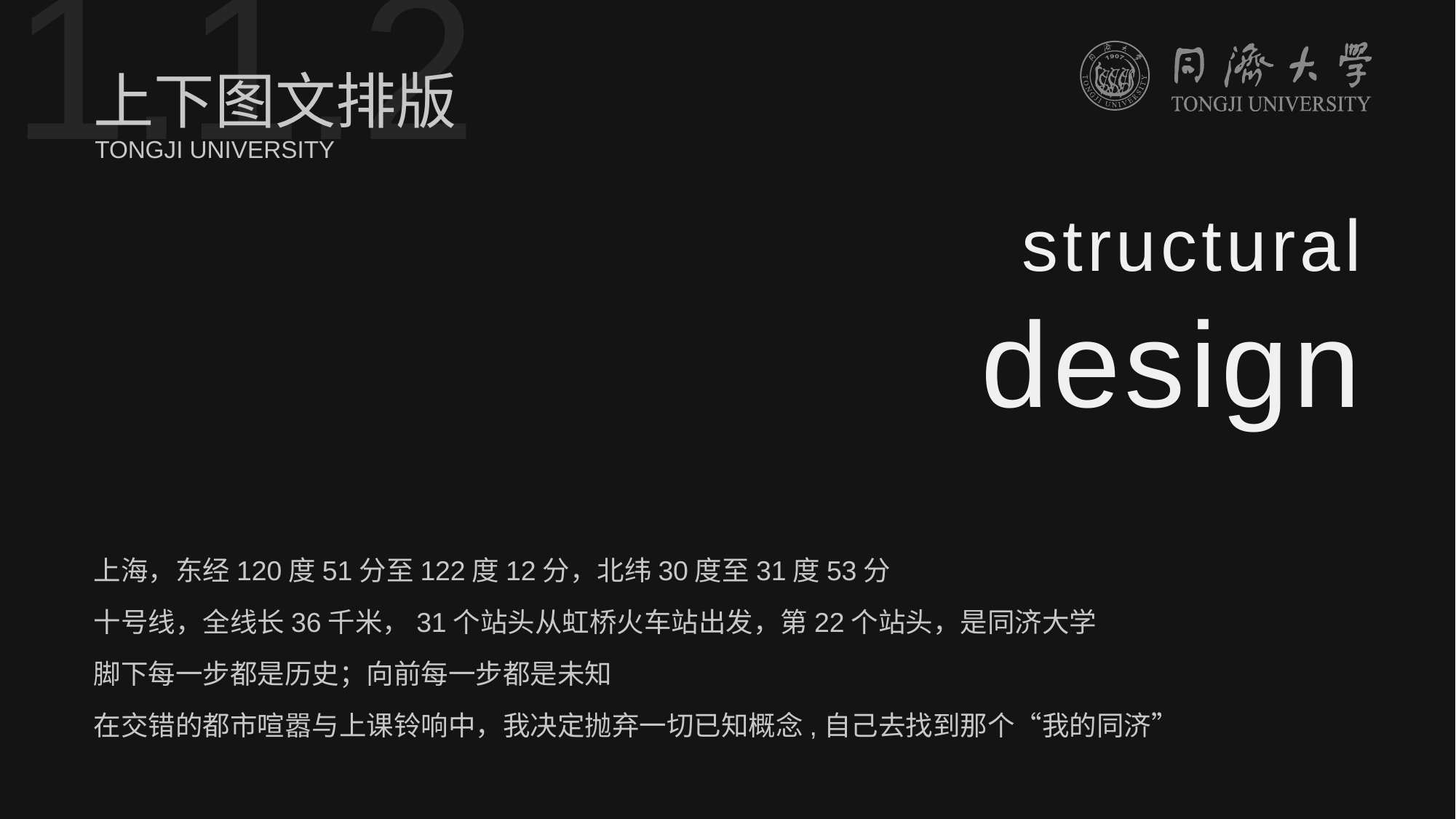

1.1.2

上下图文排版
TONGJI UNIVERSITY
structural
design

上海，东经120度51分至122度12分，北纬30度至31度53分
十号线，全线长36千米，31个站头从虹桥火车站出发，第22个站头，是同济大学
脚下每一步都是历史；向前每一步都是未知
在交错的都市喧嚣与上课铃响中，我决定抛弃一切已知概念,自己去找到那个“我的同济”